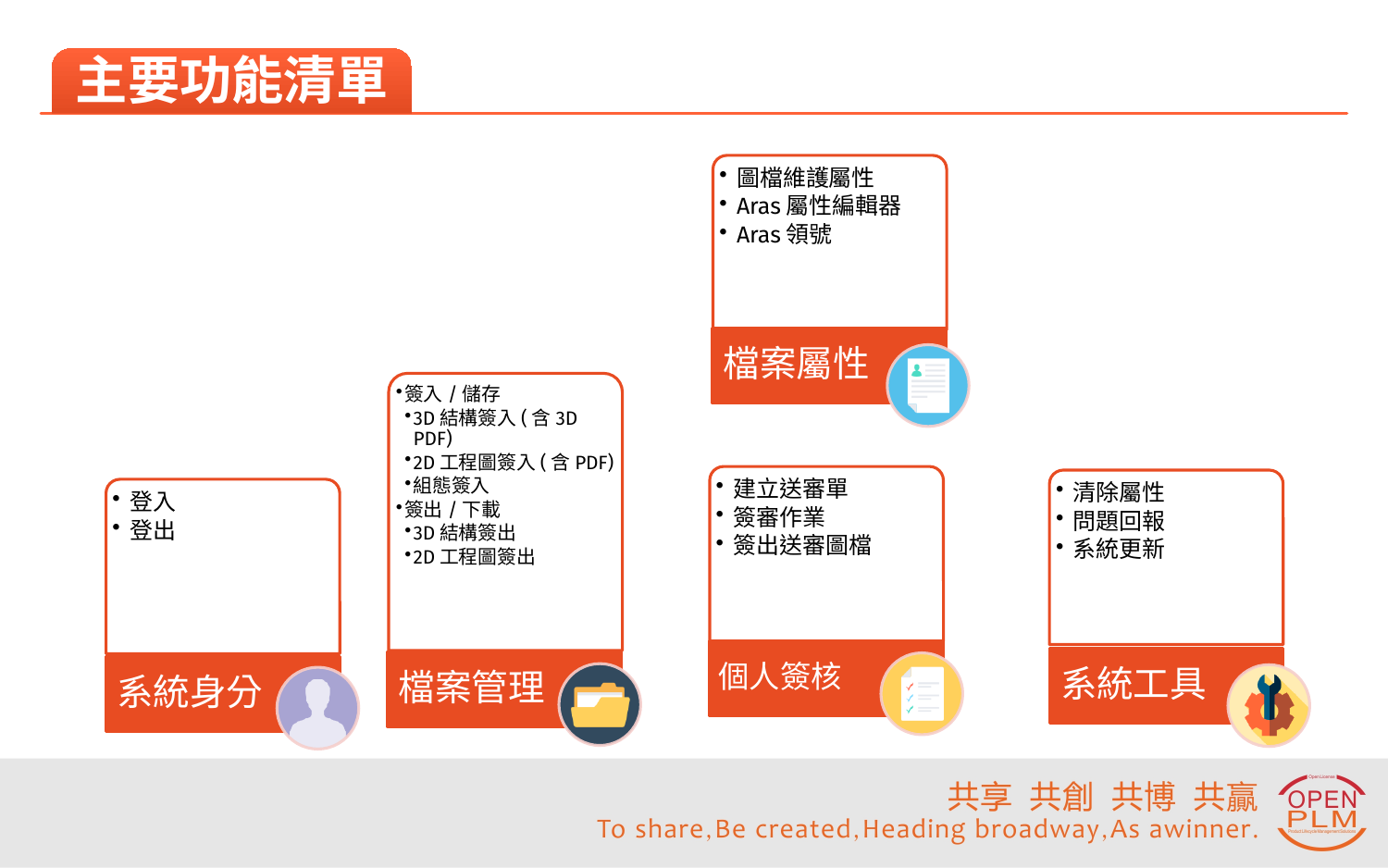

主要功能清單

登入
登出
系統身分
簽入/儲存
3D結構簽入(含3D PDF)
2D工程圖簽入(含PDF)
組態簽入
簽出/下載
3D結構簽出
2D工程圖簽出
檔案管理
圖檔維護屬性
Aras屬性編輯器
Aras領號
檔案屬性
建立送審單
簽審作業
簽出送審圖檔
個人簽核
清除屬性
問題回報
系統更新
系統工具